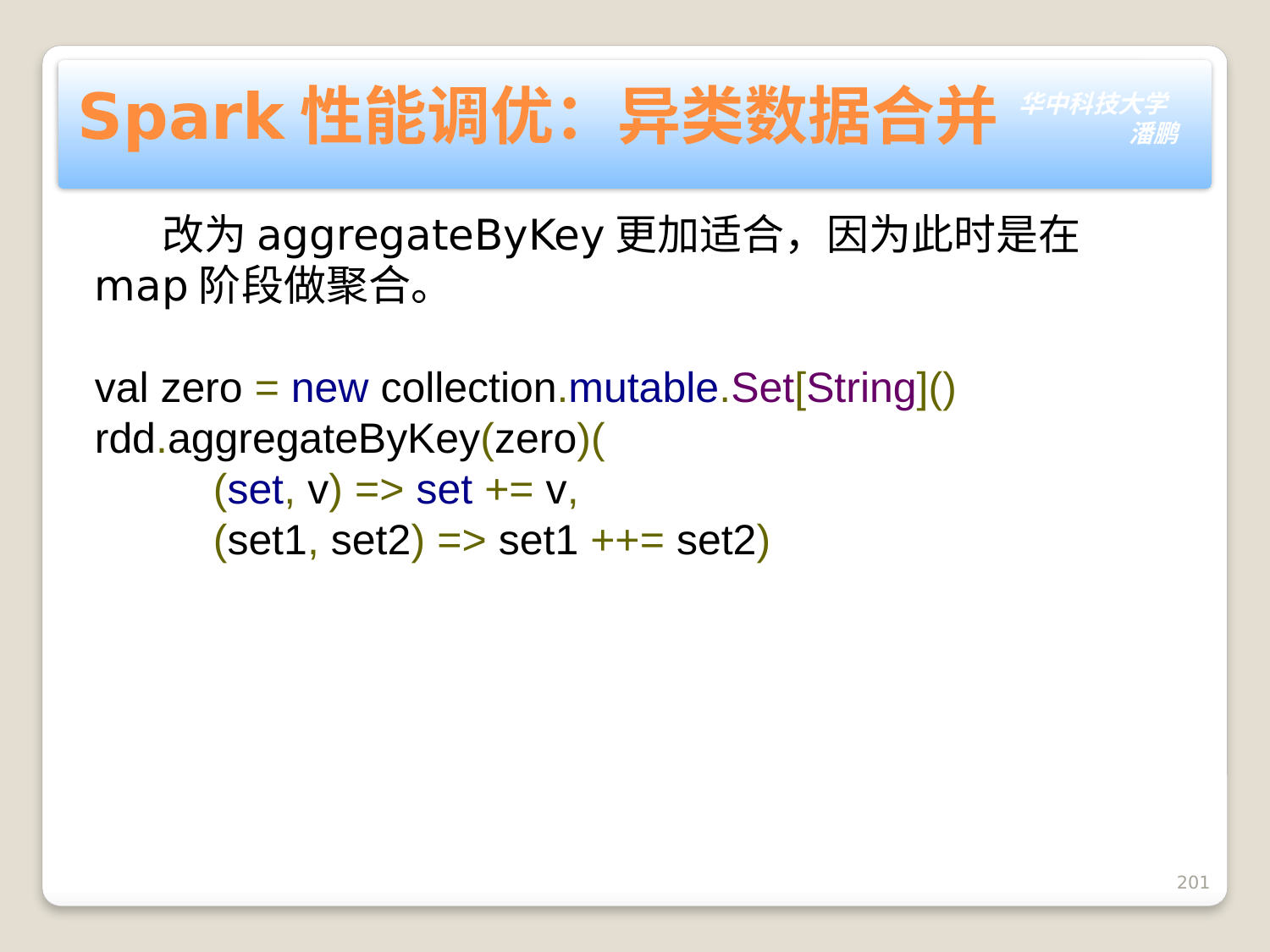

# Spark性能调优：异类数据合并
      改为aggregateByKey更加适合，因为此时是在map阶段做聚合。

val zero = new collection.mutable.Set[String]()
rdd.aggregateByKey(zero)(
          (set, v) => set += v,
          (set1, set2) => set1 ++= set2)

201